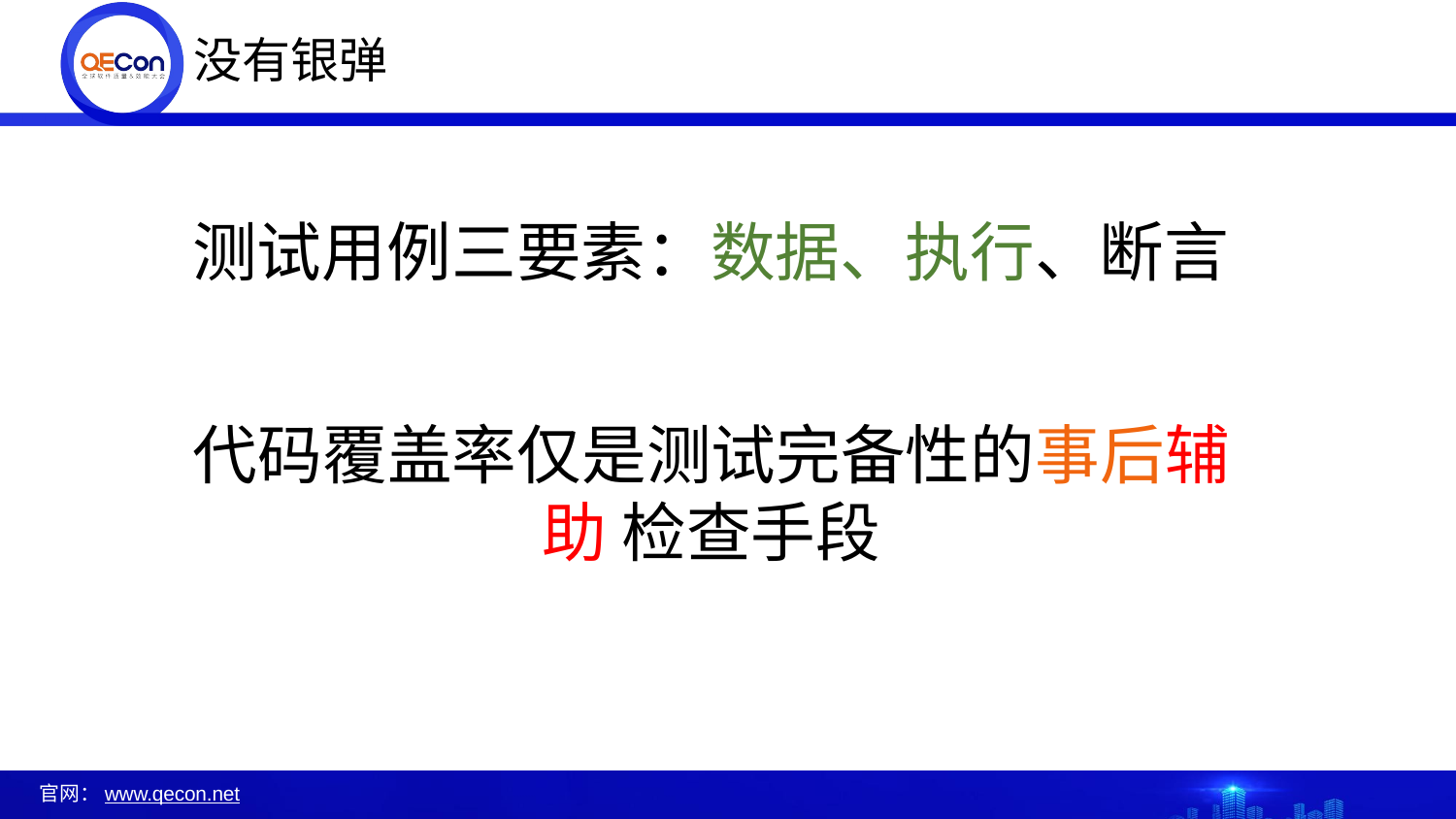

# 没有银弹
测试用例三要素：数据、执行、断言

代码覆盖率仅是测试完备性的事后辅助 检查手段
官网：www.qecon.net